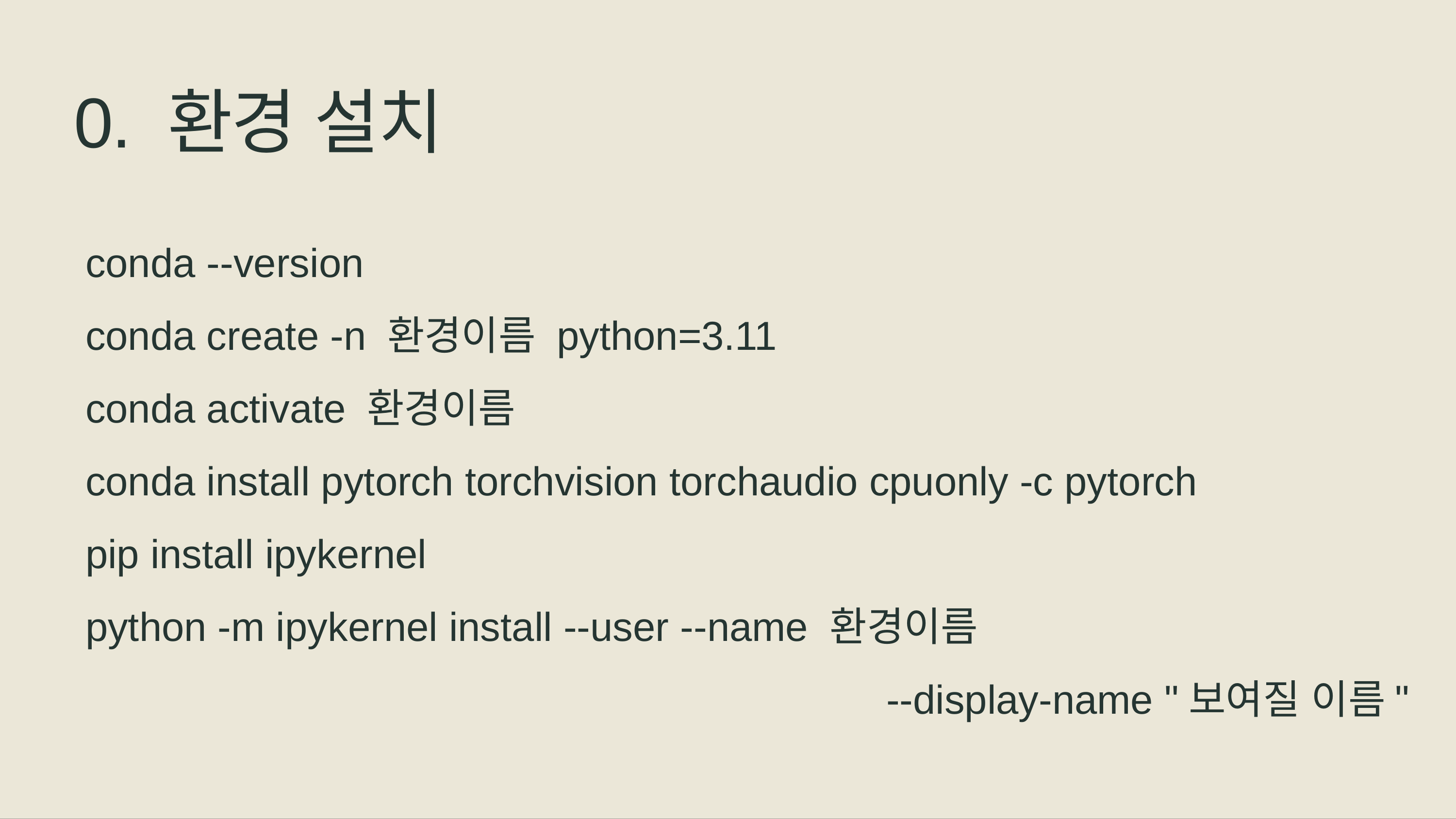

# 0. 환경 설치
conda --version
conda create -n 환경이름 python=3.11
conda activate 환경이름
conda install pytorch torchvision torchaudio cpuonly -c pytorch
pip install ipykernel
python -m ipykernel install --user --name 환경이름
											--display-name "보여질 이름"